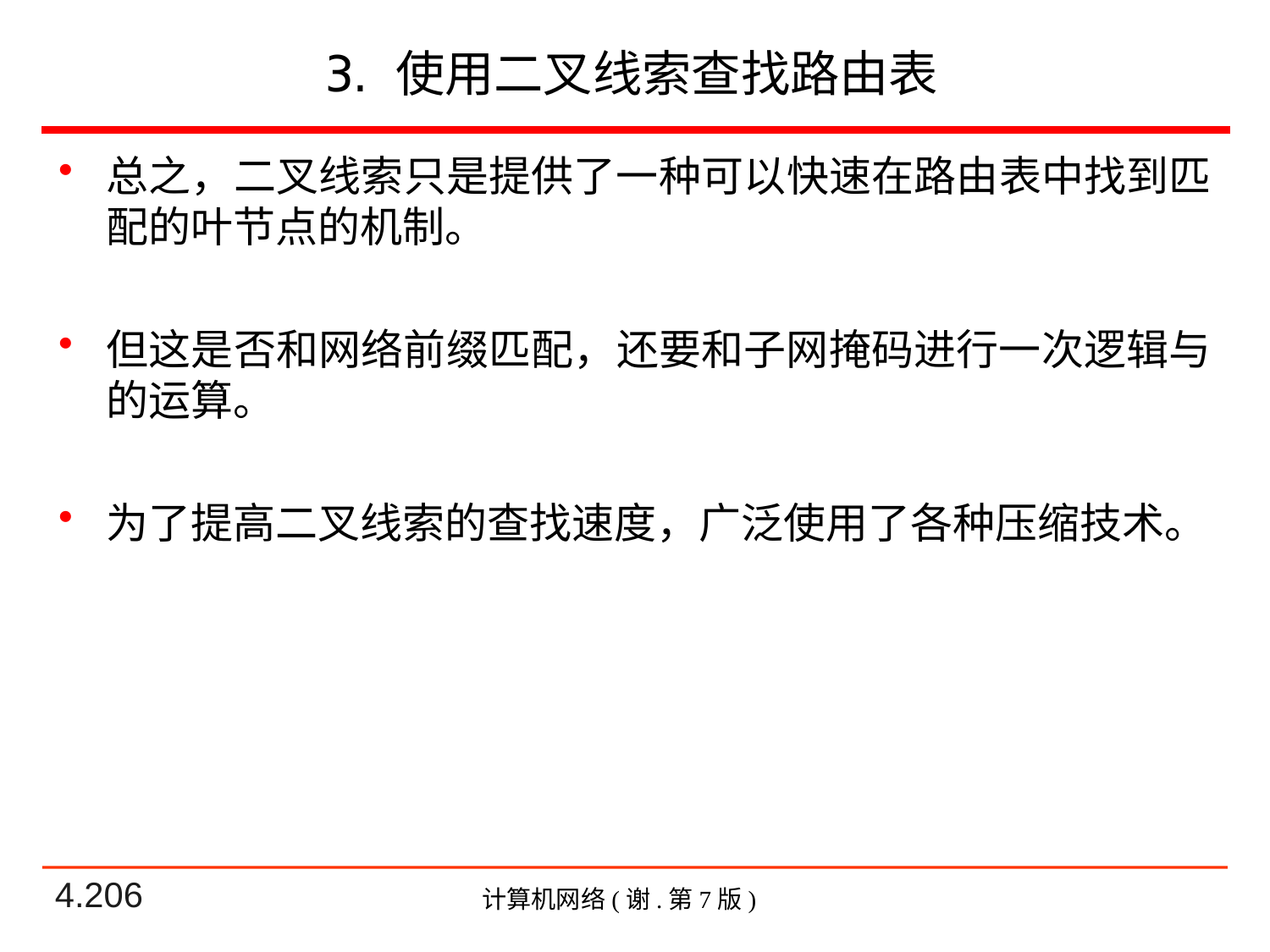

# 3. 使用二叉线索查找路由表
总之，二叉线索只是提供了一种可以快速在路由表中找到匹配的叶节点的机制。

但这是否和网络前缀匹配，还要和子网掩码进行一次逻辑与的运算。

为了提高二叉线索的查找速度，广泛使用了各种压缩技术。